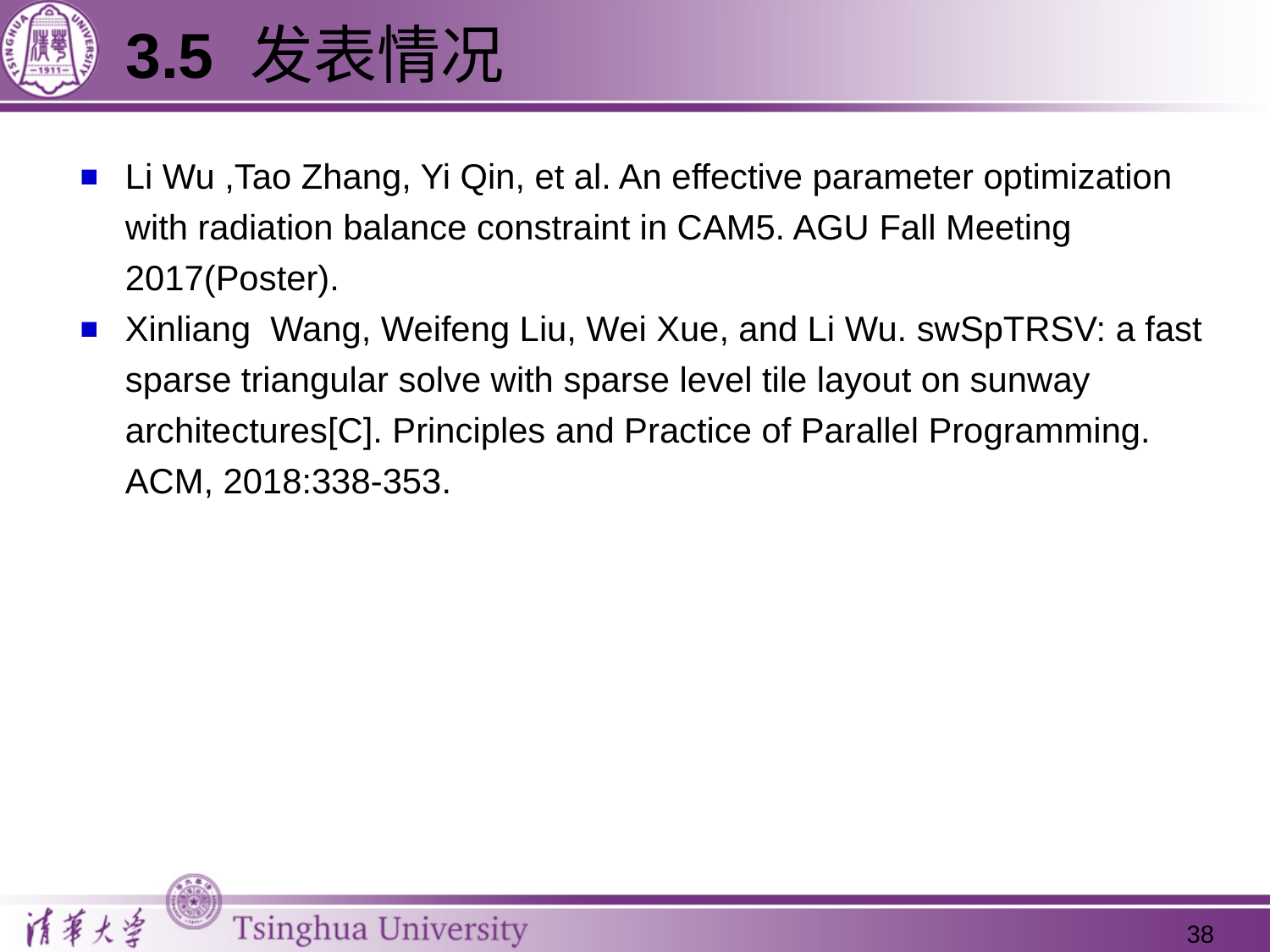

# 3.5 发表情况
Li Wu ,Tao Zhang, Yi Qin, et al. An effective parameter optimization with radiation balance constraint in CAM5. AGU Fall Meeting 2017(Poster).
Xinliang  Wang, Weifeng Liu, Wei Xue, and Li Wu. swSpTRSV: a fast sparse triangular solve with sparse level tile layout on sunway architectures[C]. Principles and Practice of Parallel Programming. ACM, 2018:338-353.

38